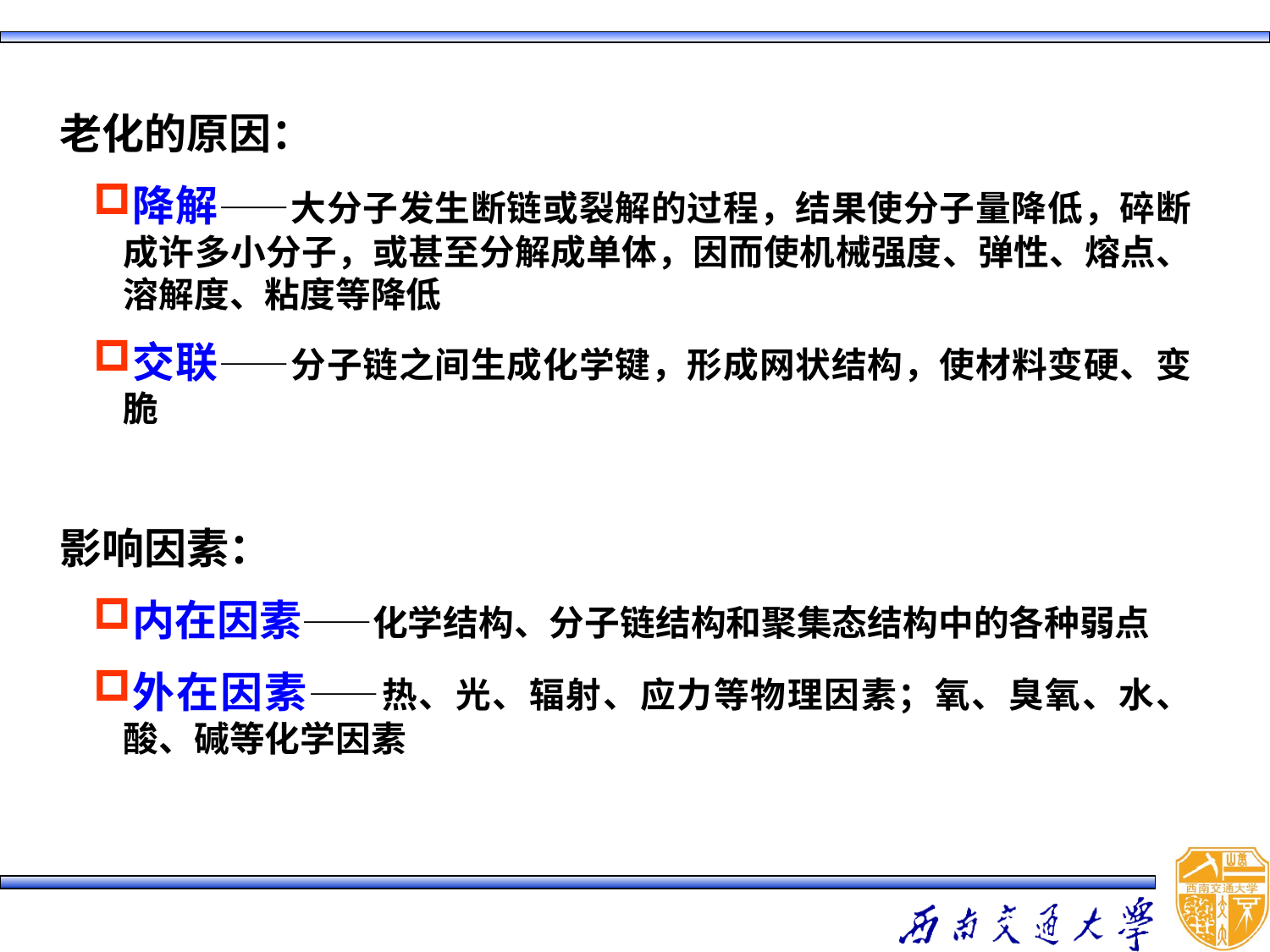

老化的原因：
降解——大分子发生断链或裂解的过程，结果使分子量降低，碎断成许多小分子，或甚至分解成单体，因而使机械强度、弹性、熔点、溶解度、粘度等降低
交联——分子链之间生成化学键，形成网状结构，使材料变硬、变脆

影响因素：
内在因素——化学结构、分子链结构和聚集态结构中的各种弱点
外在因素——热、光、辐射、应力等物理因素；氧、臭氧、水、酸、碱等化学因素